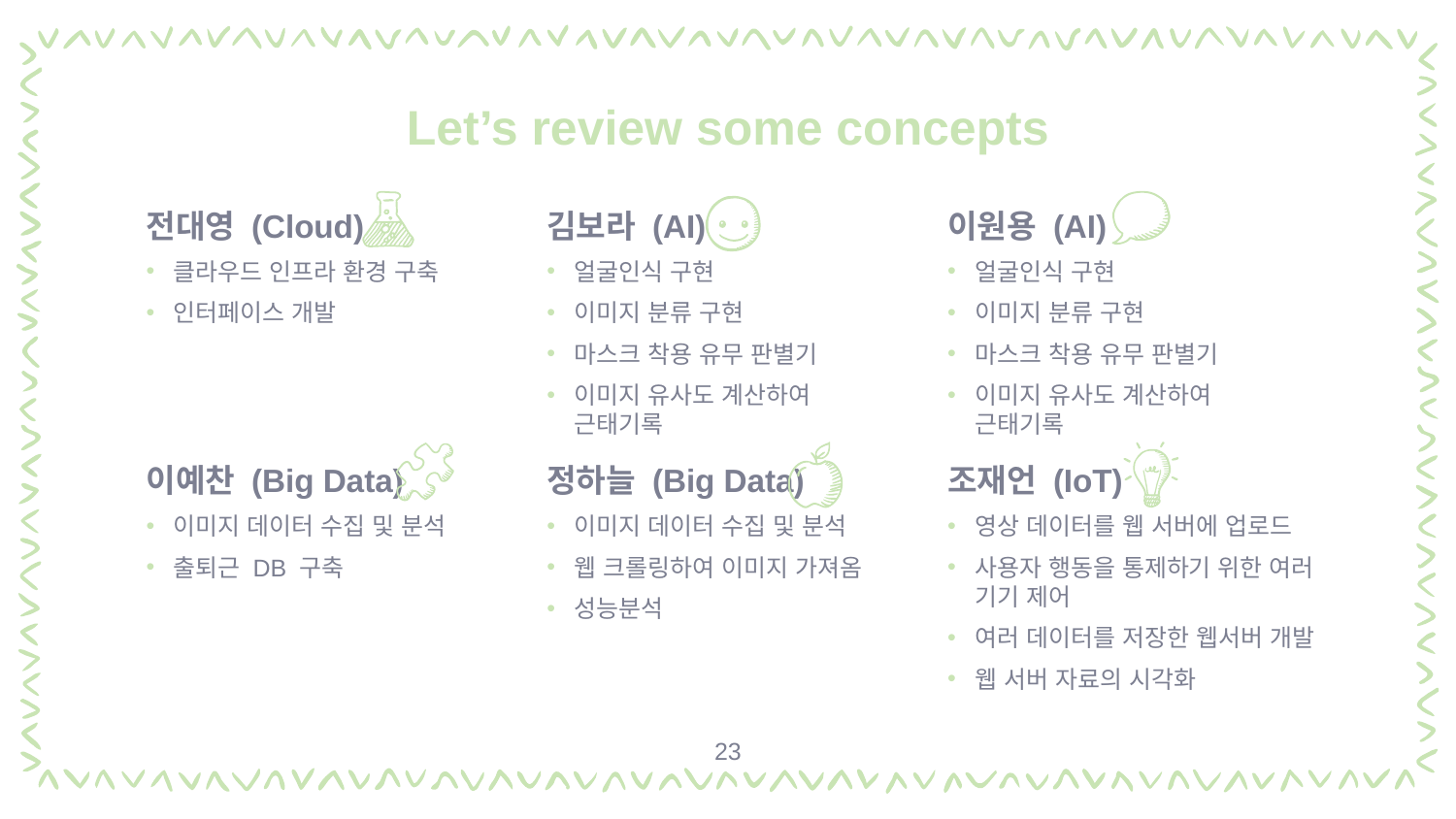

# Let’s review some concepts

전대영 (Cloud)
클라우드 인프라 환경 구축
인터페이스 개발
김보라 (AI)
얼굴인식 구현
이미지 분류 구현
마스크 착용 유무 판별기
이미지 유사도 계산하여 근태기록
이원용 (AI)
얼굴인식 구현
이미지 분류 구현
마스크 착용 유무 판별기
이미지 유사도 계산하여 근태기록

이예찬 (Big Data)
이미지 데이터 수집 및 분석
출퇴근 DB 구축
정하늘 (Big Data)
이미지 데이터 수집 및 분석
웹 크롤링하여 이미지 가져옴
성능분석
조재언 (IoT)
영상 데이터를 웹 서버에 업로드
사용자 행동을 통제하기 위한 여러 기기 제어
여러 데이터를 저장한 웹서버 개발
웹 서버 자료의 시각화
23